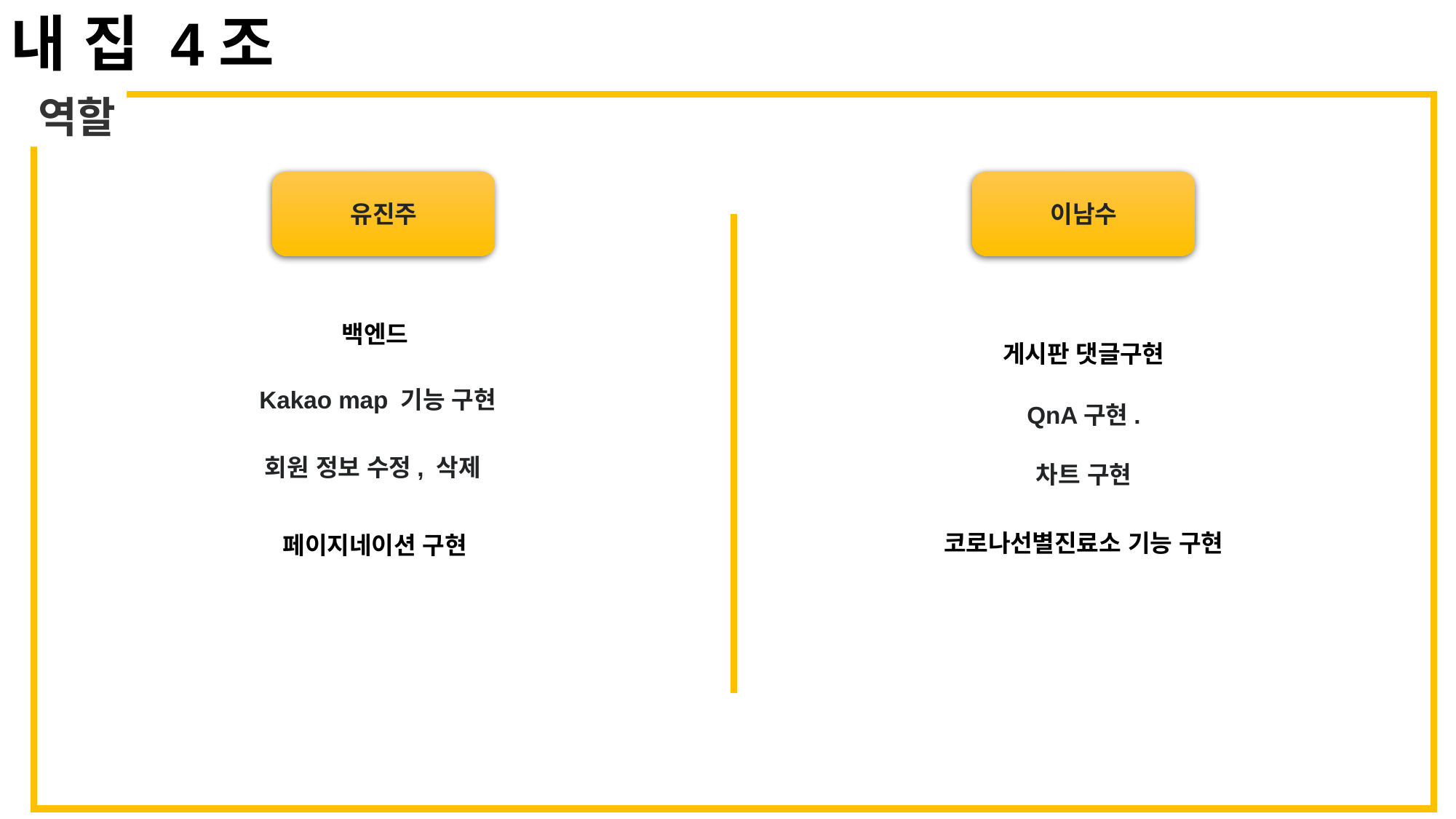

내 집 4조
역할

유진주
이남수
백엔드
게시판 댓글구현
Kakao map 기능 구현
QnA구현.
회원 정보 수정, 삭제
차트 구현
코로나선별진료소 기능 구현
페이지네이션 구현